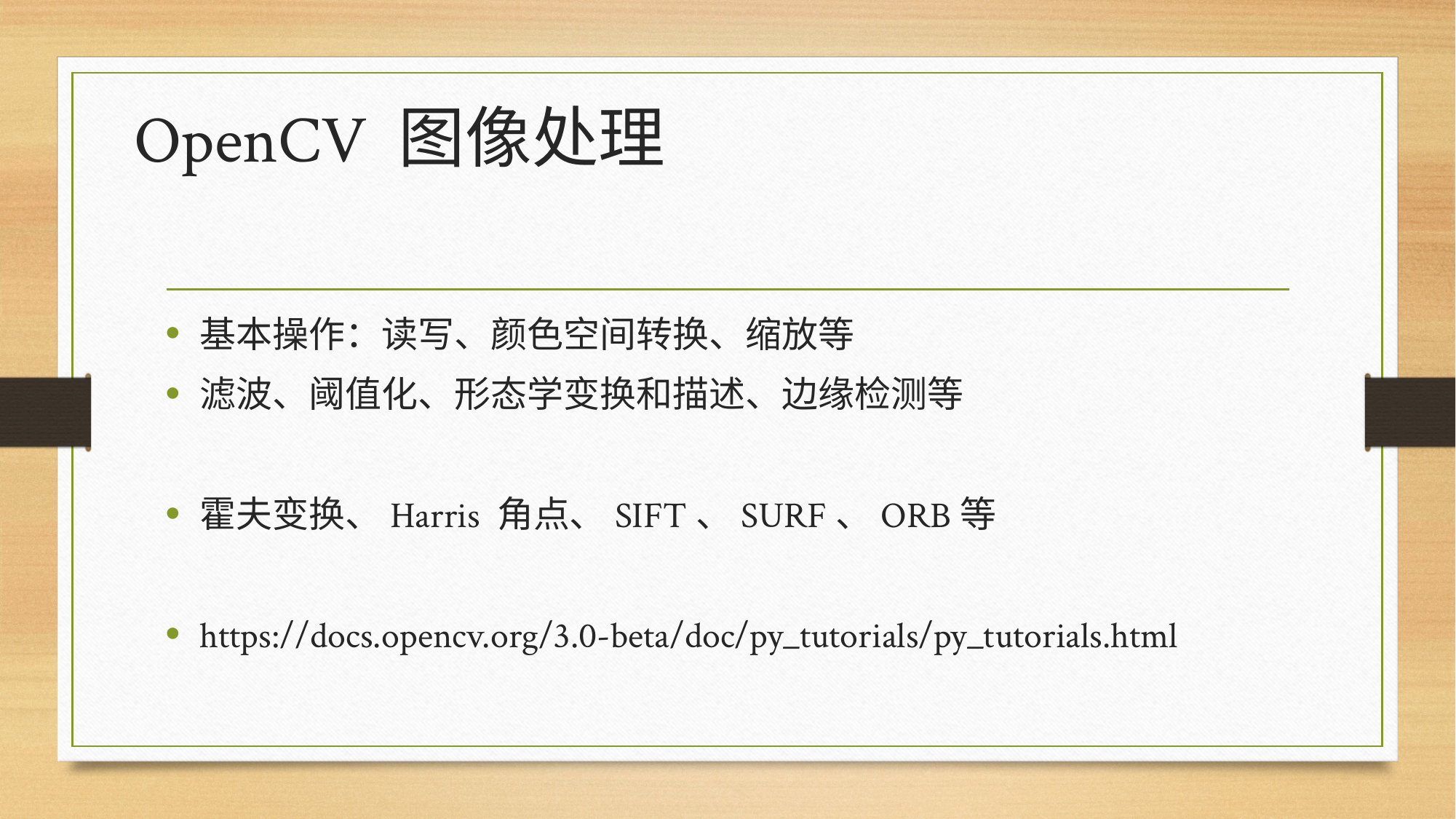

# OpenCV 图像处理
基本操作：读写、颜色空间转换、缩放等
滤波、阈值化、形态学变换和描述、边缘检测等

霍夫变换、Harris 角点、SIFT、SURF、ORB等

https://docs.opencv.org/3.0-beta/doc/py_tutorials/py_tutorials.html